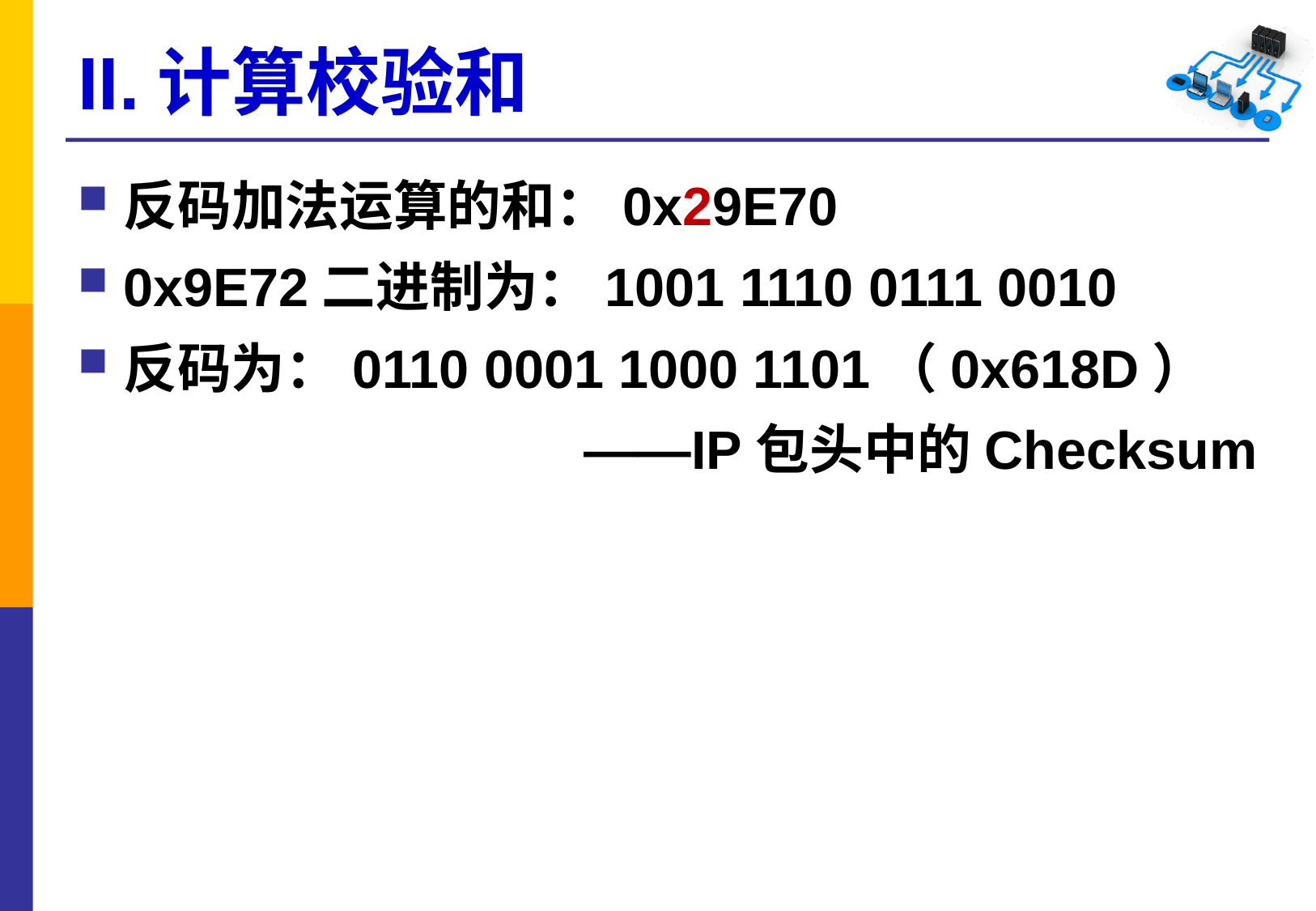

# II.计算校验和
反码加法运算的和：0x29E70
0x9E72二进制为：1001 1110 0111 0010
反码为：0110 0001 1000 1101（0x618D）
——IP包头中的Checksum